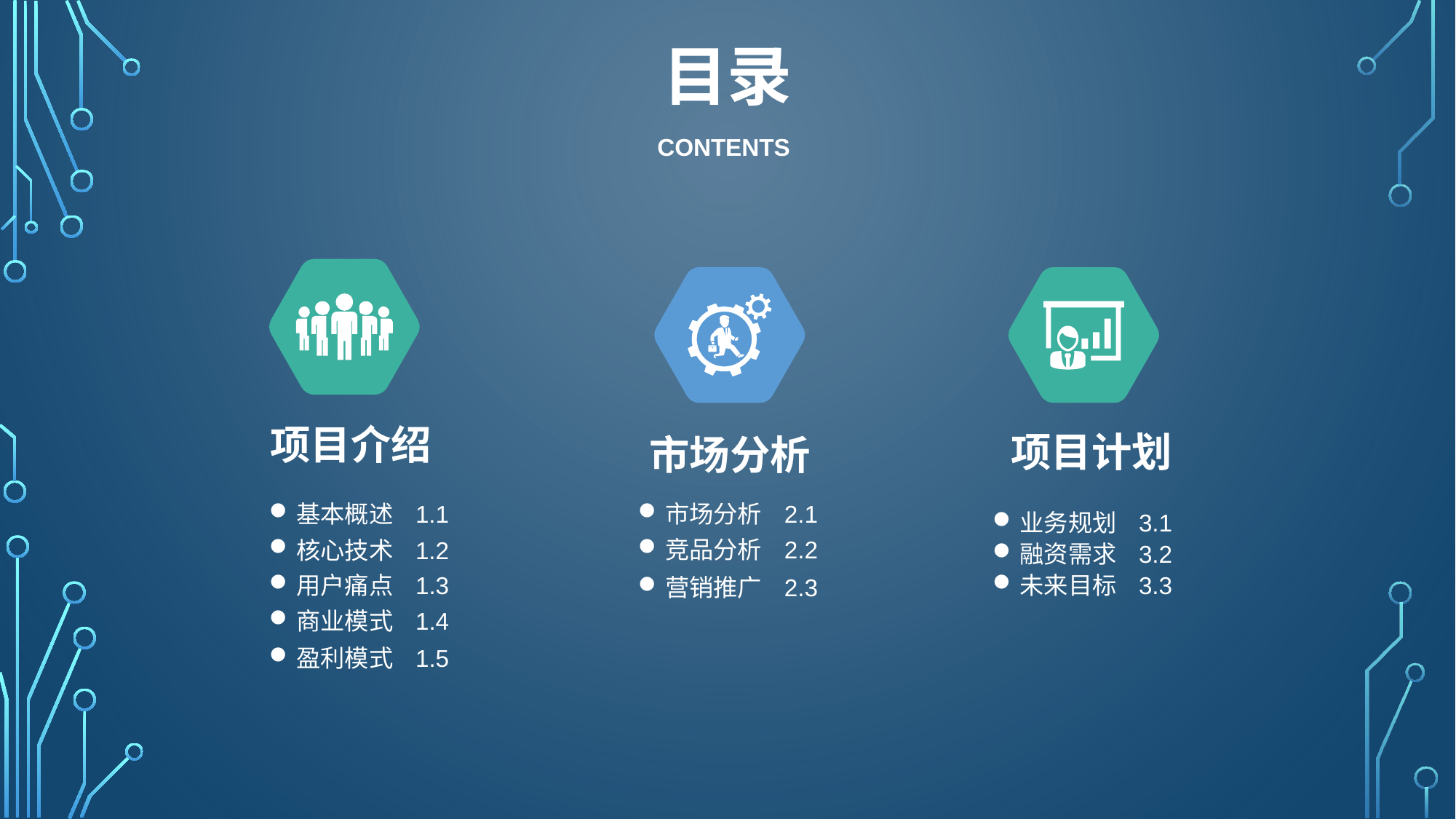

目录
CONTENTS

项目介绍
项目计划
市场分析
基本概述   1.1
市场分析   2.1
业务规划   3.1
竞品分析   2.2
核心技术   1.2
融资需求   3.2
未来目标   3.3
用户痛点   1.3
营销推广   2.3
商业模式   1.4
盈利模式   1.5